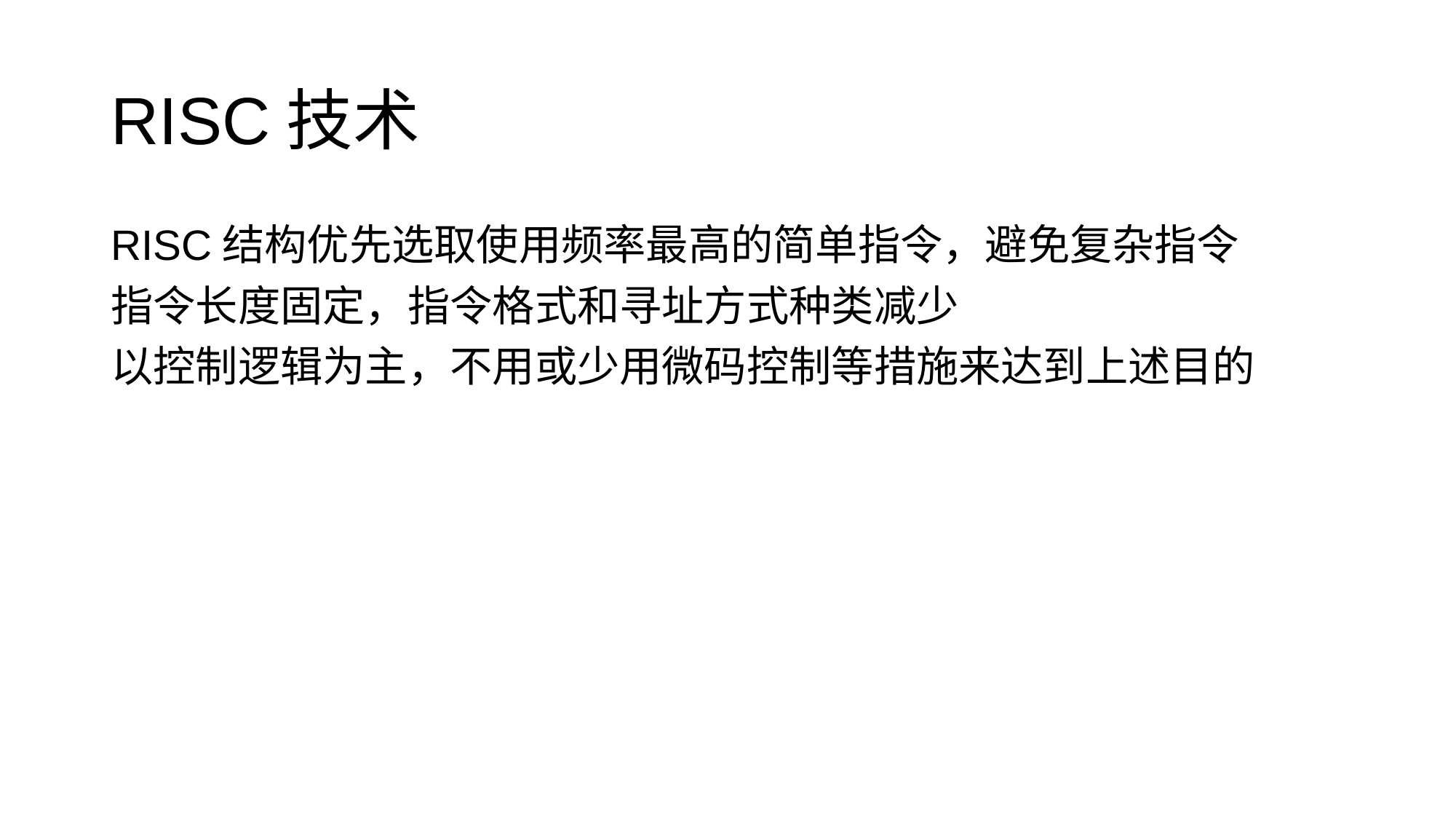

# RISC技术
RISC结构优先选取使用频率最高的简单指令，避免复杂指令
指令长度固定，指令格式和寻址方式种类减少
以控制逻辑为主，不用或少用微码控制等措施来达到上述目的